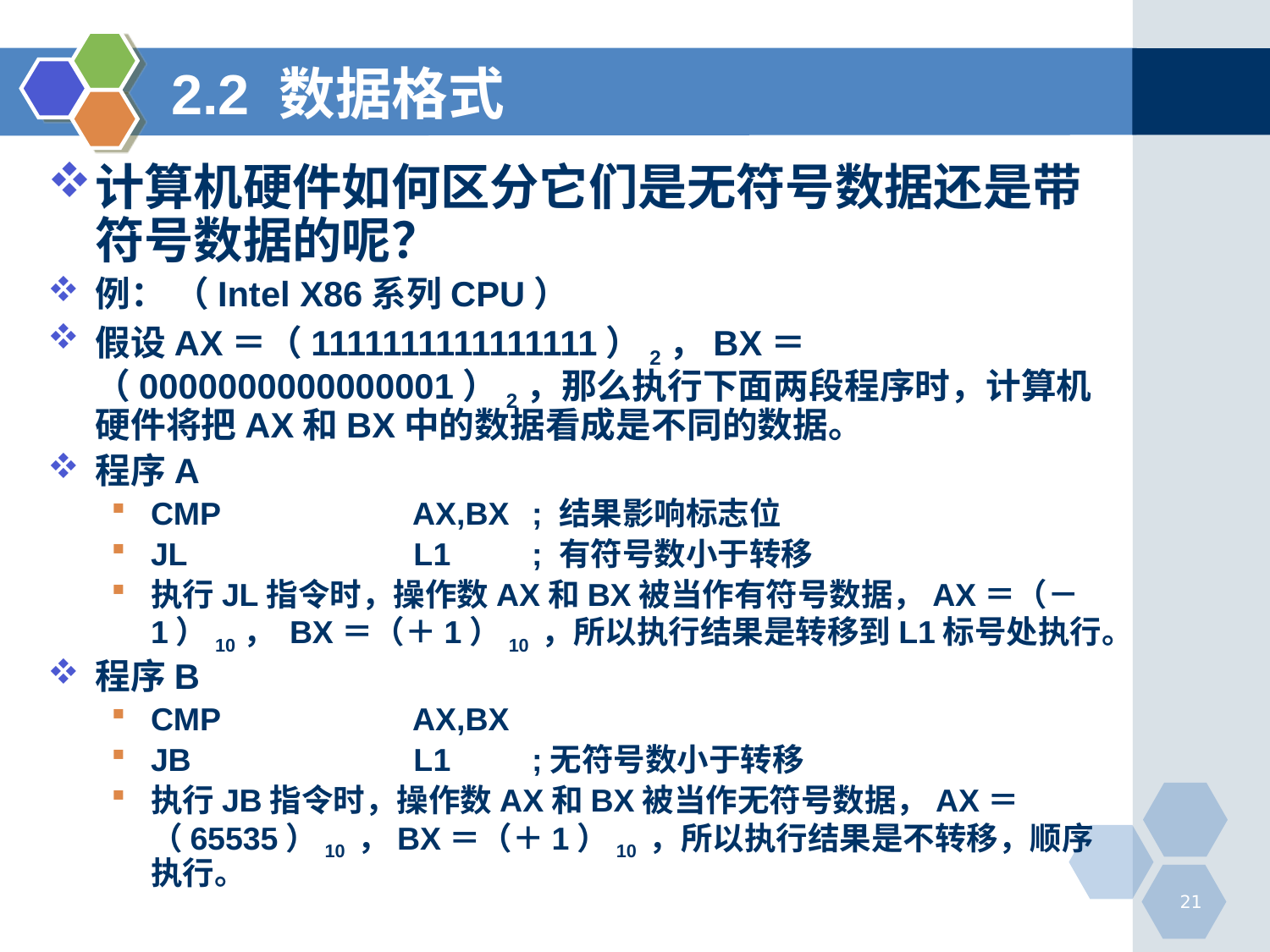

# 2.2 数据格式
计算机硬件如何区分它们是无符号数据还是带符号数据的呢？
例： （Intel X86系列CPU）
假设AX＝（1111111111111111）2，BX＝（0000000000000001）2，那么执行下面两段程序时，计算机硬件将把AX和BX中的数据看成是不同的数据。
程序A
CMP		 AX,BX	; 结果影响标志位
JL		 L1	; 有符号数小于转移
执行JL指令时，操作数AX和BX被当作有符号数据，AX＝（－1）10， BX＝（＋1）10 ，所以执行结果是转移到L1标号处执行。
程序B
CMP		 AX,BX
JB		 L1	;无符号数小于转移
执行JB指令时，操作数AX和BX被当作无符号数据，AX＝（65535）10 ，BX＝（＋1）10 ，所以执行结果是不转移，顺序执行。
21